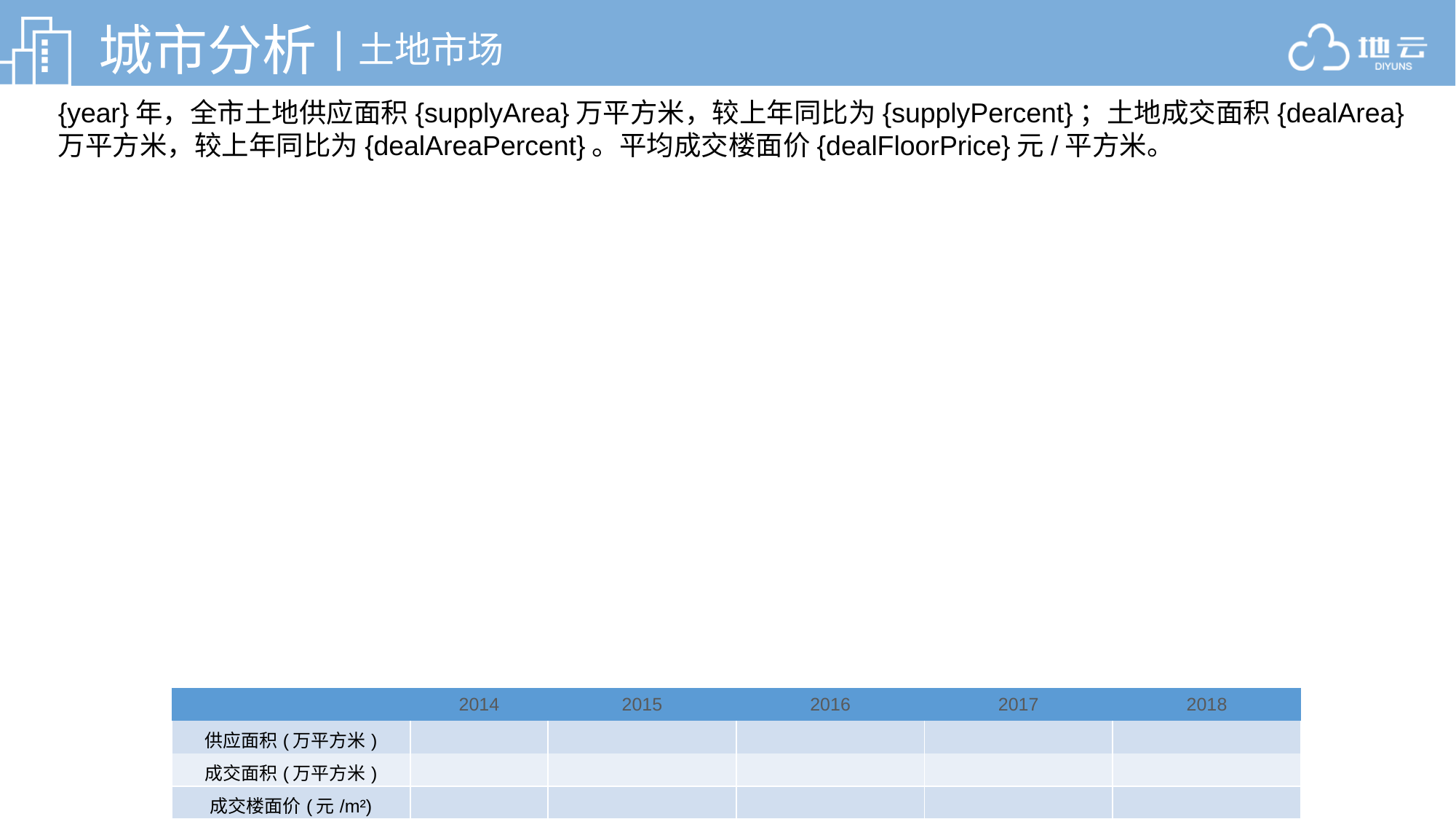

城市分析
|
土地市场
{year}年，全市土地供应面积{supplyArea}万平方米，较上年同比为{supplyPercent}；土地成交面积{dealArea}万平方米，较上年同比为{dealAreaPercent}。平均成交楼面价{dealFloorPrice}元/平方米。
|  | 2014 | 2015 | 2016 | 2017 | 2018 |
| --- | --- | --- | --- | --- | --- |
| 供应面积(万平方米) |  |  |  |  |  |
| 成交面积(万平方米) |  |  |  |  |  |
| 成交楼面价(元/m²) |  |  |  |  |  |